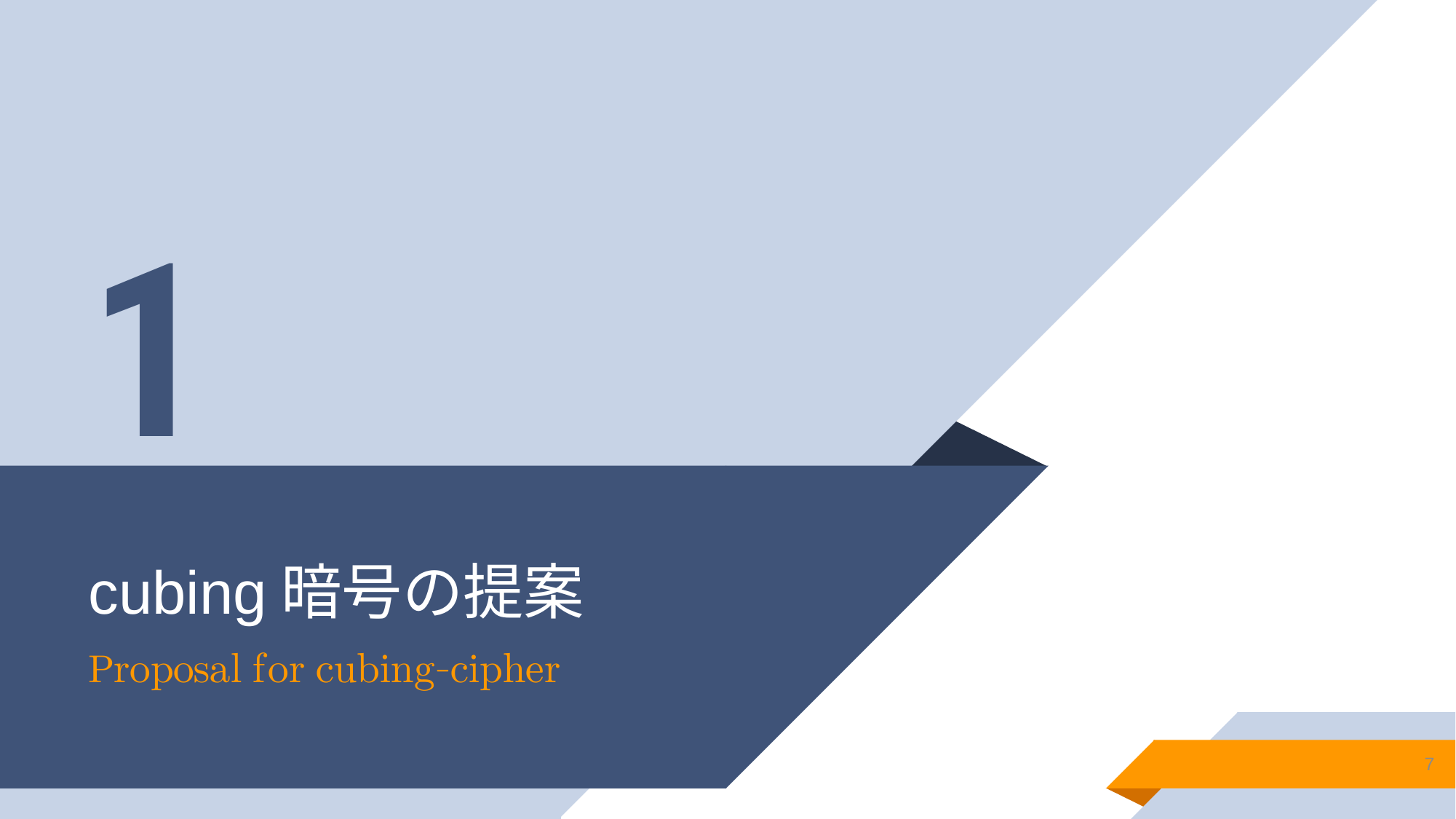

1
# cubing暗号の提案
Proposal for cubing-cipher
7